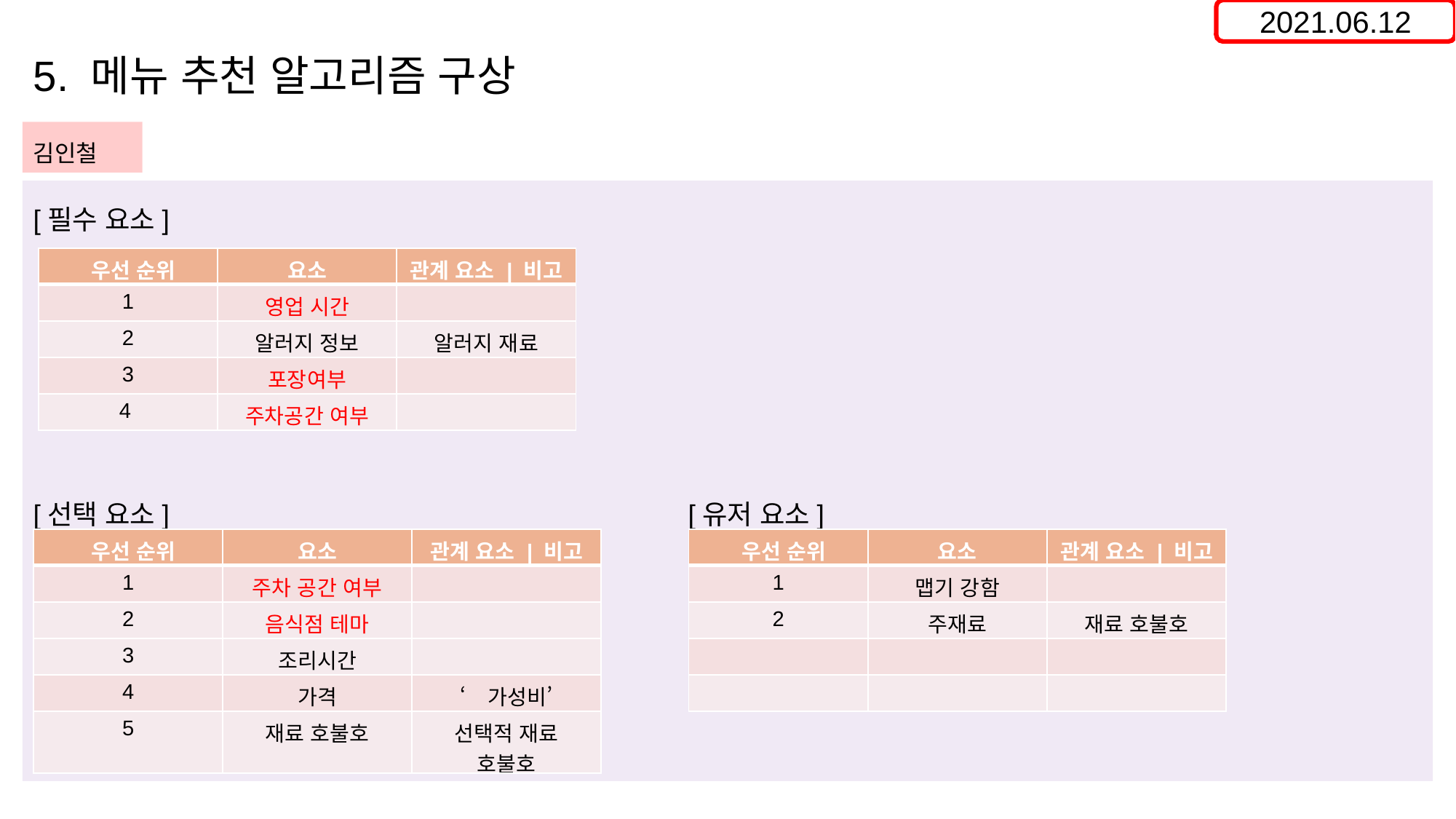

2021.06.12
5. 메뉴 추천 알고리즘 구상
김인철
[필수 요소]

[선택 요소]					[유저 요소]

| 우선 순위 | 요소 | 관계 요소 | 비고 |
| --- | --- | --- |
| 1 | 영업 시간 |  |
| 2 | 알러지 정보 | 알러지 재료 |
| 3 | 포장여부 |  |
| 4 | 주차공간 여부 |  |
| 우선 순위 | 요소 | 관계 요소 | 비고 |
| --- | --- | --- |
| 1 | 주차 공간 여부 |  |
| 2 | 음식점 테마 |  |
| 3 | 조리시간 |  |
| 4 | 가격 | ‘가성비’ |
| 5 | 재료 호불호 | 선택적 재료 호불호 |
| 우선 순위 | 요소 | 관계 요소 | 비고 |
| --- | --- | --- |
| 1 | 맵기 강함 |  |
| 2 | 주재료 | 재료 호불호 |
|  |  |  |
|  |  |  |